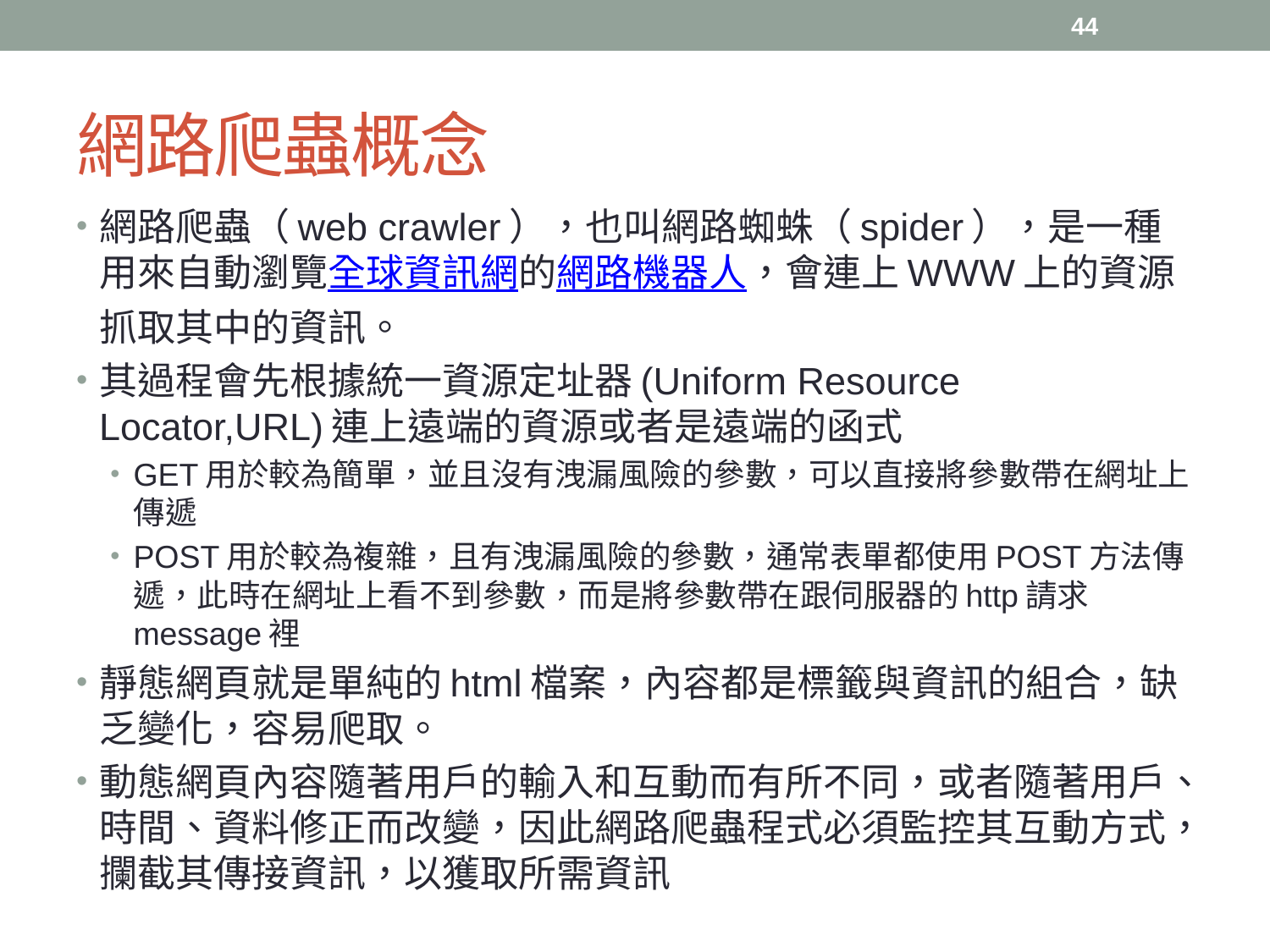

44
# 網路爬蟲概念
網路爬蟲（web crawler），也叫網路蜘蛛（spider），是一種用來自動瀏覽全球資訊網的網路機器人，會連上WWW上的資源抓取其中的資訊。
其過程會先根據統一資源定址器(Uniform Resource Locator,URL)連上遠端的資源或者是遠端的函式
GET用於較為簡單，並且沒有洩漏風險的參數，可以直接將參數帶在網址上傳遞
POST用於較為複雜，且有洩漏風險的參數，通常表單都使用POST方法傳遞，此時在網址上看不到參數，而是將參數帶在跟伺服器的http請求message裡
靜態網頁就是單純的html檔案，內容都是標籤與資訊的組合，缺乏變化，容易爬取。
動態網頁內容隨著用戶的輸入和互動而有所不同，或者隨著用戶、時間、資料修正而改變，因此網路爬蟲程式必須監控其互動方式，攔截其傳接資訊，以獲取所需資訊